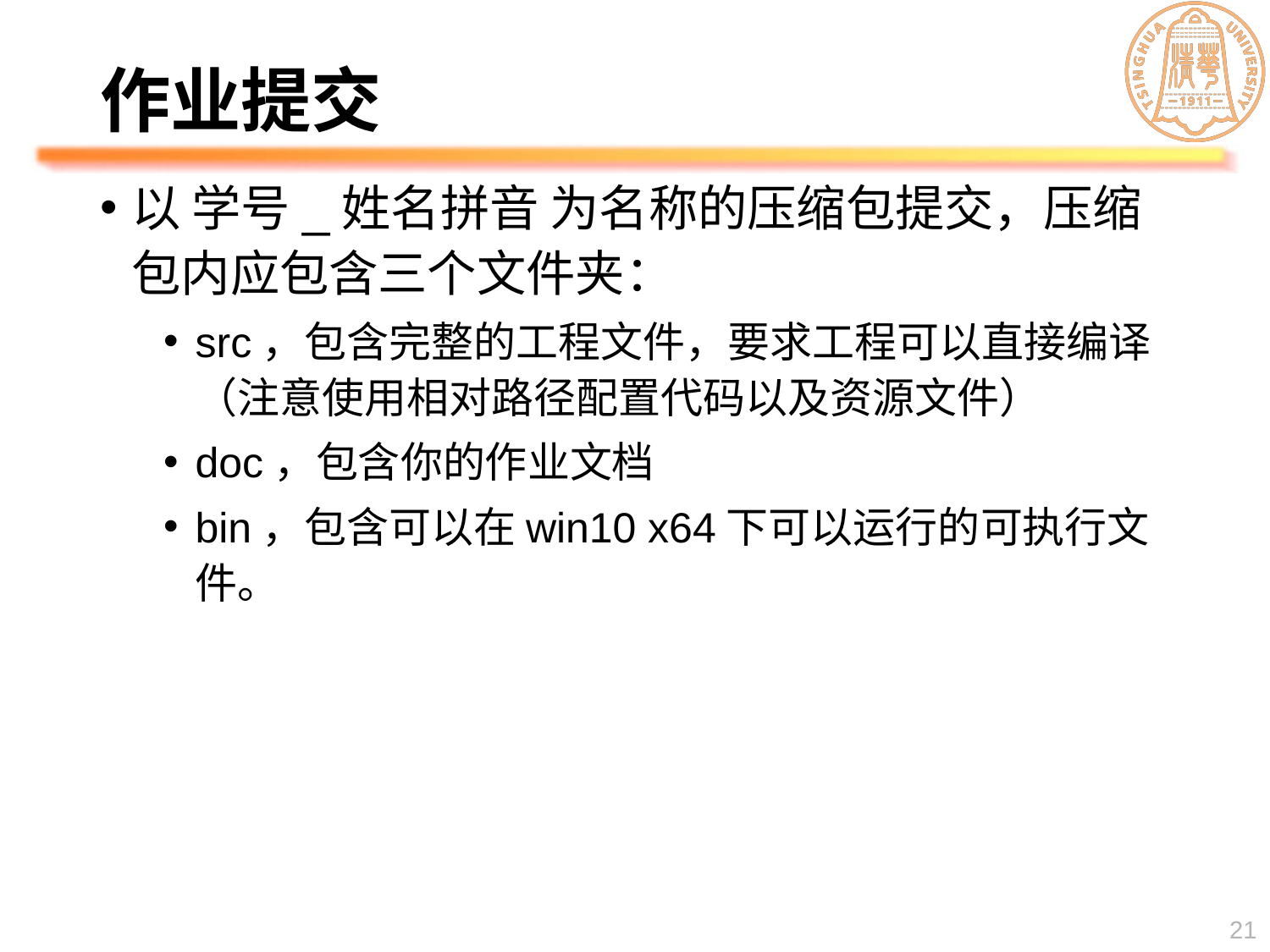

# 作业提交
以 学号_姓名拼音 为名称的压缩包提交，压缩包内应包含三个文件夹：
src，包含完整的工程文件，要求工程可以直接编译（注意使用相对路径配置代码以及资源文件）
doc，包含你的作业文档
bin，包含可以在win10 x64下可以运行的可执行文件。

21